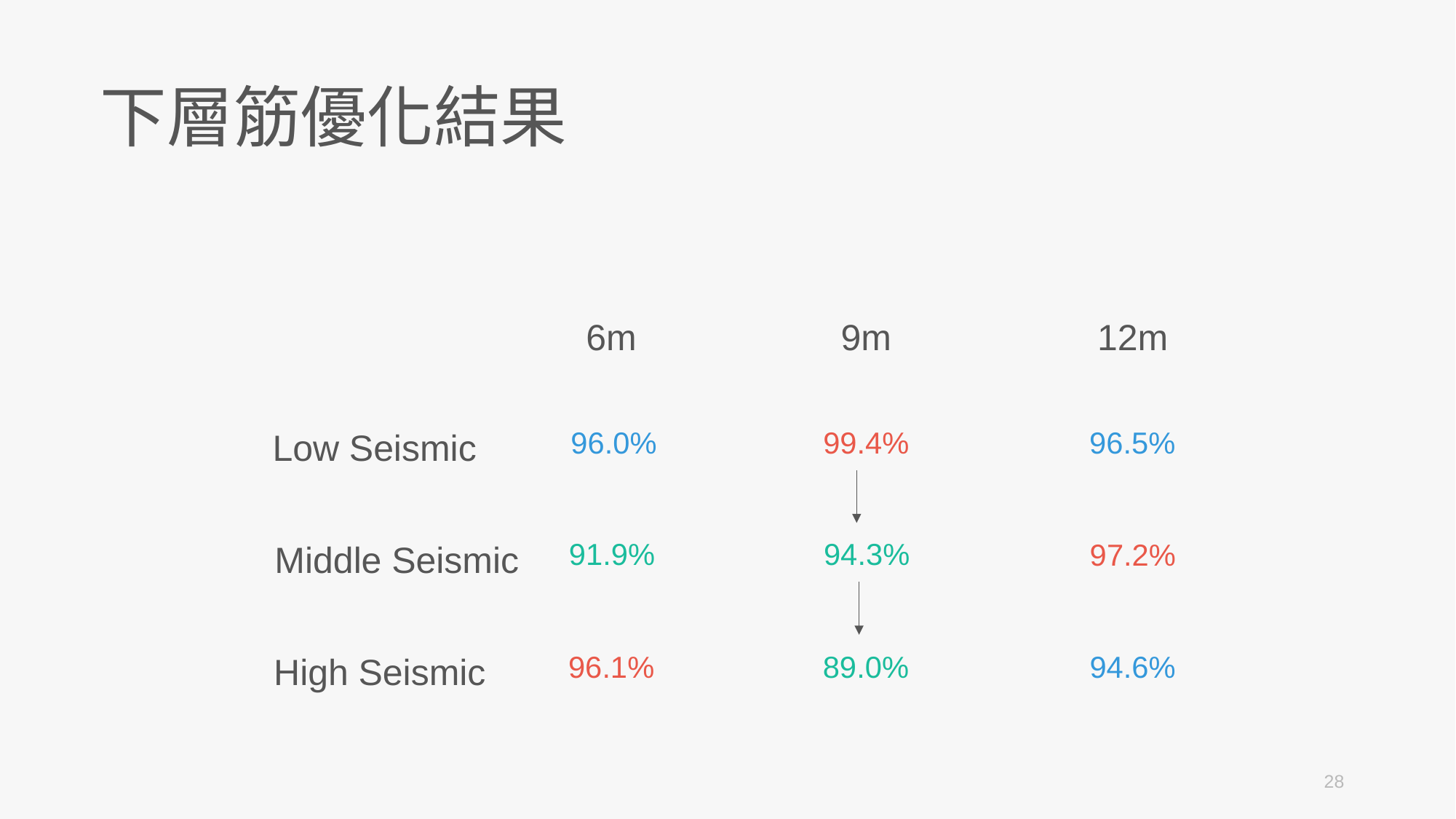

下層筋優化結果
6m
9m
12m
96.0%
99.4%
Low Seismic
96.5%
91.9%
94.3%
Middle Seismic
97.2%
96.1%
89.0%
High Seismic
94.6%
28